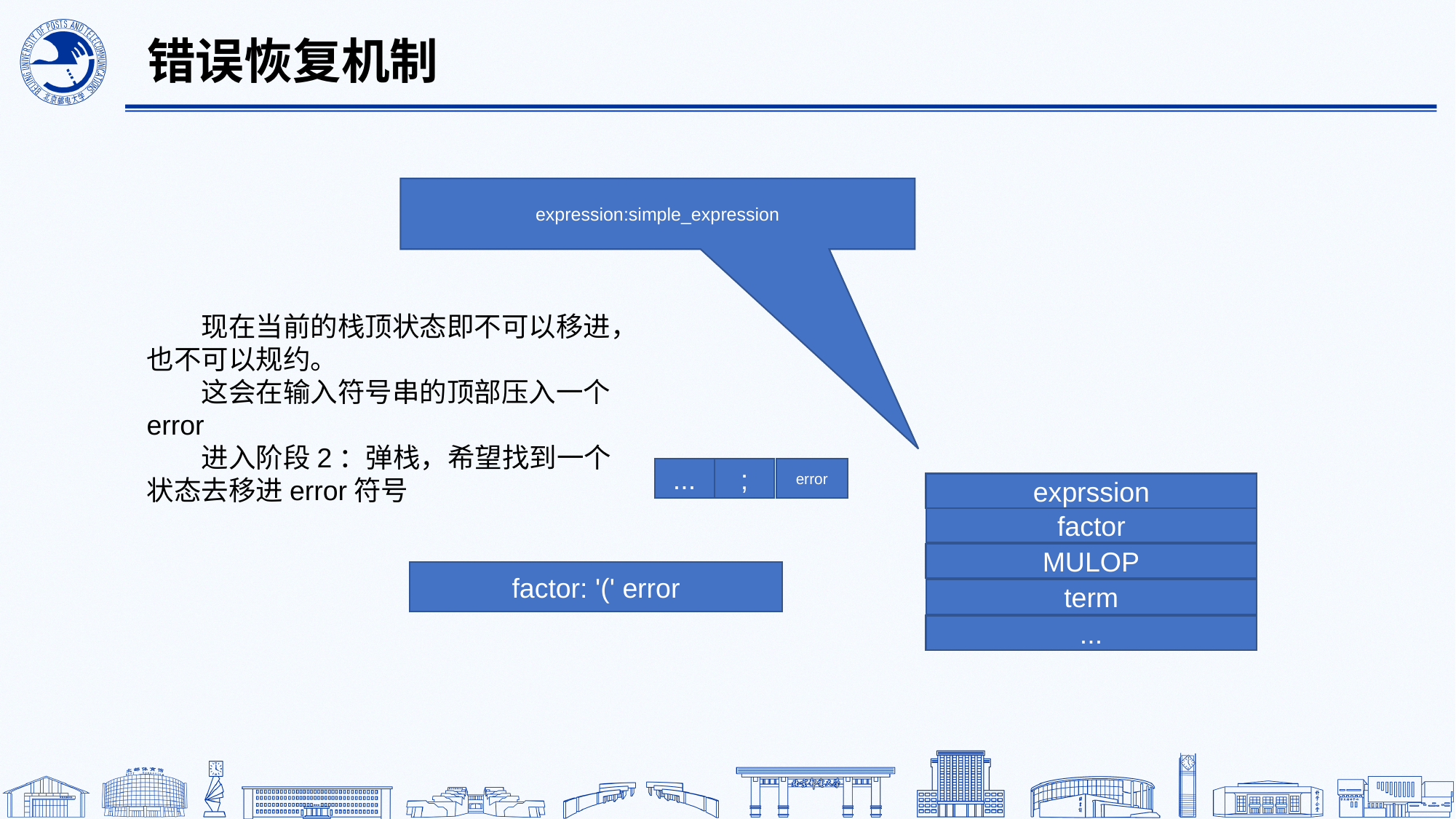

# 错误恢复机制

expression:simple_expression
现在当前的栈顶状态即不可以移进，也不可以规约。
这会在输入符号串的顶部压入一个error
进入阶段2：弹栈，希望找到一个状态去移进error符号
...
;
error
error
exprssion
(
factor
MULOP

factor: '(' error
term
...